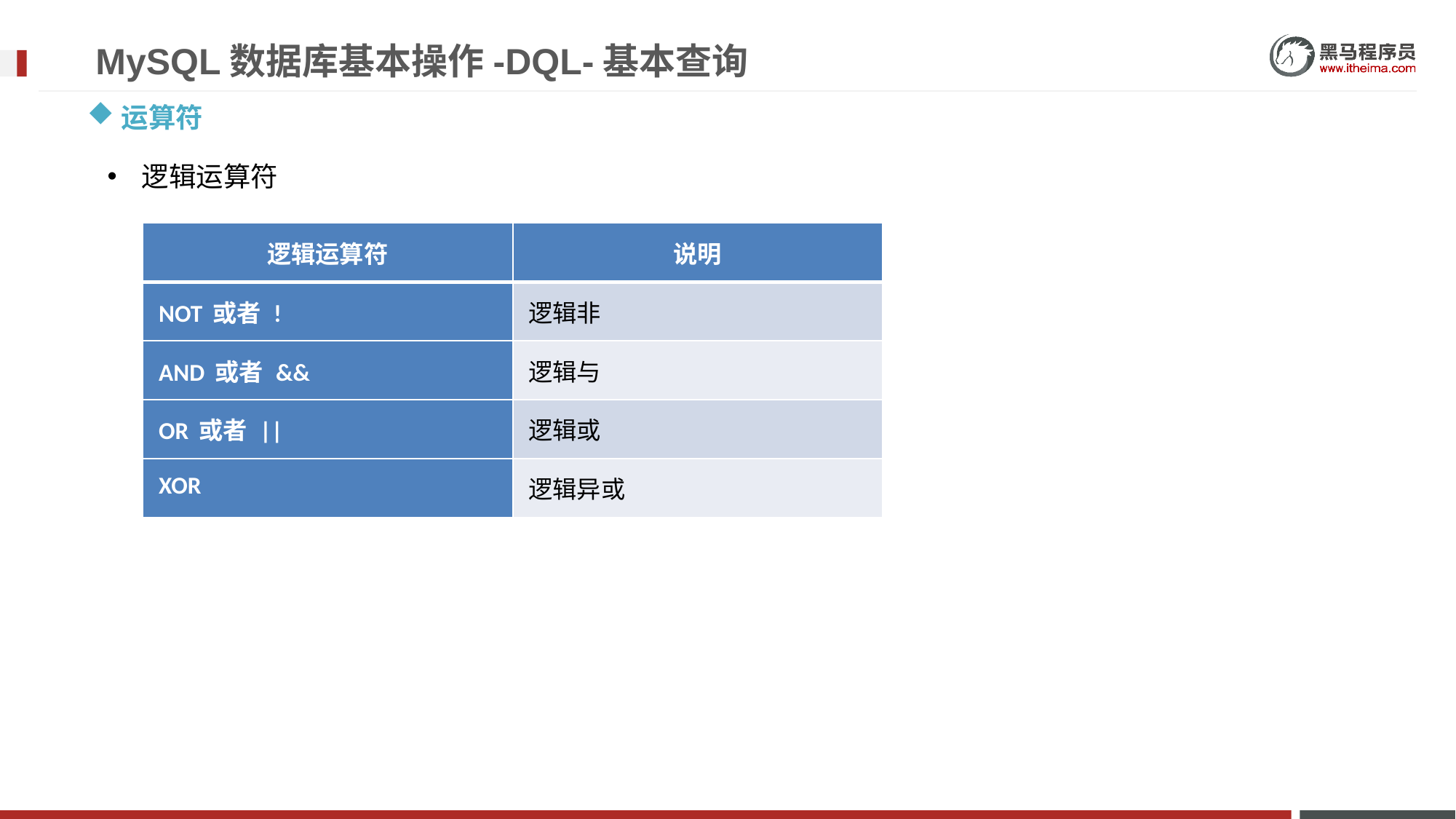

# MySQL数据库基本操作-DQL-基本查询
运算符
逻辑运算符
| 逻辑运算符 | 说明 |
| --- | --- |
| NOT 或者 ! | 逻辑非 |
| AND 或者 && | 逻辑与 |
| OR 或者 || | 逻辑或 |
| XOR | 逻辑异或 |